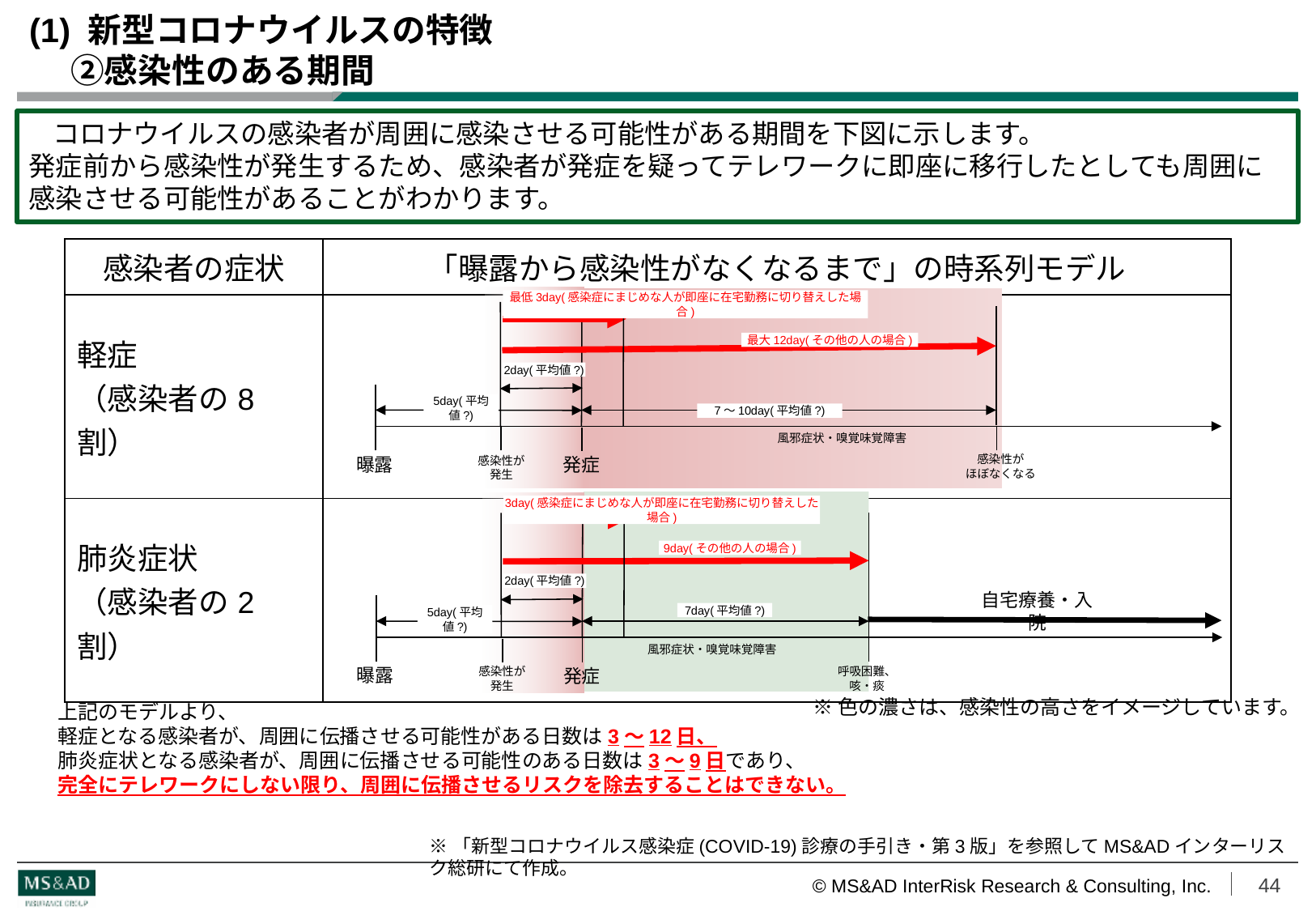

# (1) 新型コロナウイルスの特徴 　②感染性のある期間
　コロナウイルスの感染者が周囲に感染させる可能性がある期間を下図に示します。
発症前から感染性が発生するため、感染者が発症を疑ってテレワークに即座に移行したとしても周囲に感染させる可能性があることがわかります。
| 感染者の症状 | 「曝露から感染性がなくなるまで」の時系列モデル |
| --- | --- |
| 軽症 （感染者の8割） |  |
| 肺炎症状 （感染者の2割） |  |

最低3day(感染症にまじめな人が即座に在宅勤務に切り替えした場合)
最大12day(その他の人の場合)
2day(平均値?)
5day(平均値?)
7～10day(平均値?)
風邪症状・嗅覚味覚障害
感染性が
ほぼなくなる
曝露
感染性が
発生
発症

3day(感染症にまじめな人が即座に在宅勤務に切り替えした場合)
9day(その他の人の場合)
2day(平均値?)
自宅療養・入院
7day(平均値?)
5day(平均値?)
風邪症状・嗅覚味覚障害
曝露
呼吸困難、
咳・痰
感染性が
発生
発症
上記のモデルより、
軽症となる感染者が、周囲に伝播させる可能性がある日数は3～12日、
肺炎症状となる感染者が、周囲に伝播させる可能性のある日数は3～9日であり、
完全にテレワークにしない限り、周囲に伝播させるリスクを除去することはできない。
※色の濃さは、感染性の高さをイメージしています。
※「新型コロナウイルス感染症(COVID-19)診療の手引き・第3版」を参照してMS&ADインターリスク総研にて作成。
44